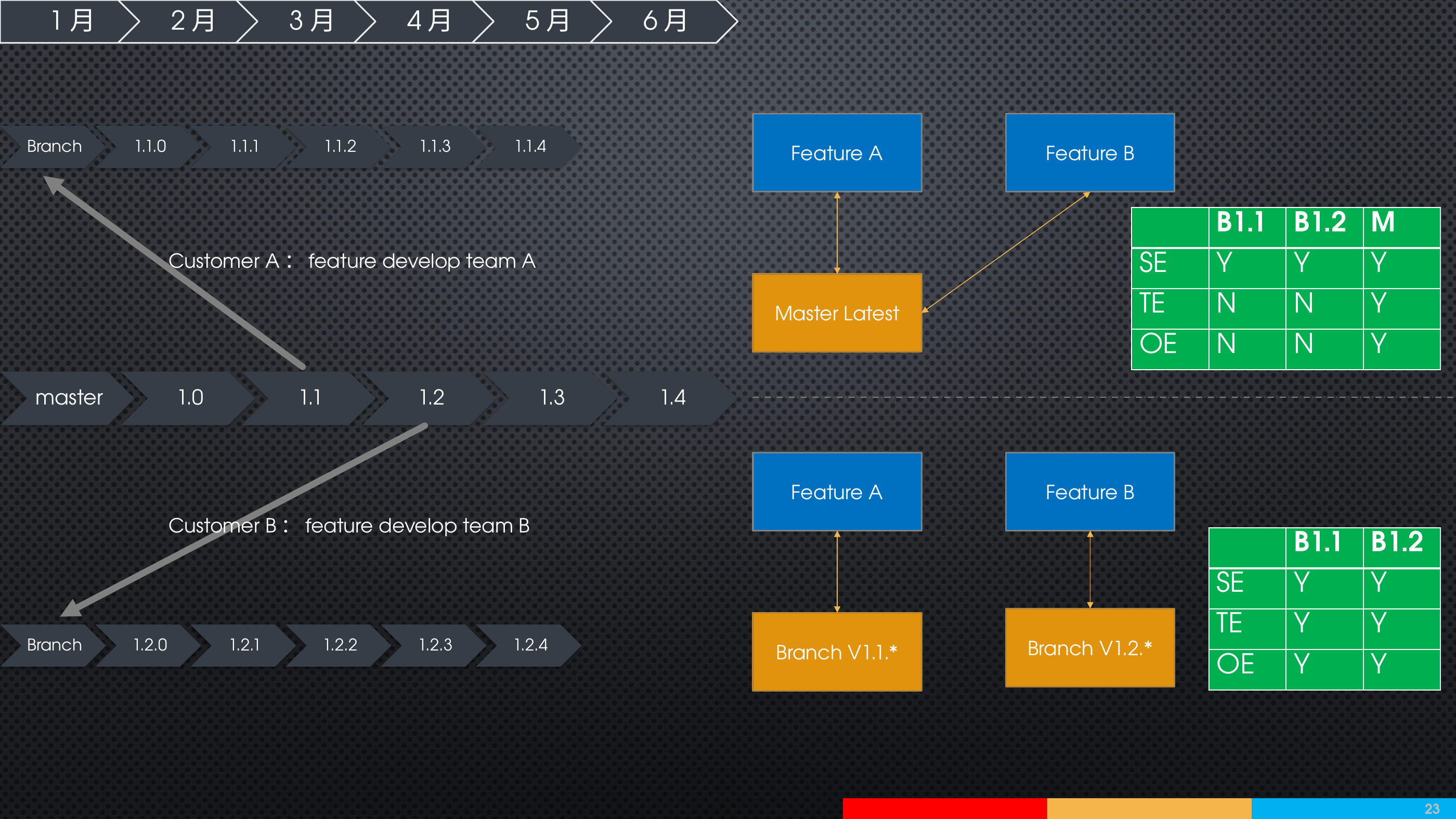

1月
2月
3月
4月
5月
6月
Branch
1.1.0
1.1.1
1.1.2
1.1.3
1.1.4
Feature A
Feature B
|  | B1.1 | B1.2 | M |
| --- | --- | --- | --- |
| SE | Y | Y | Y |
| TE | N | N | Y |
| OE | N | N | Y |
Customer A：feature develop team A
Master Latest
master
1.0
1.1
1.2
1.3
1.4
Feature A
Feature B
Customer B：feature develop team B
|  | B1.1 | B1.2 |
| --- | --- | --- |
| SE | Y | Y |
| TE | Y | Y |
| OE | Y | Y |
Branch
1.2.0
1.2.1
1.2.2
1.2.3
1.2.4
Branch V1.2.*
Branch V1.1.*